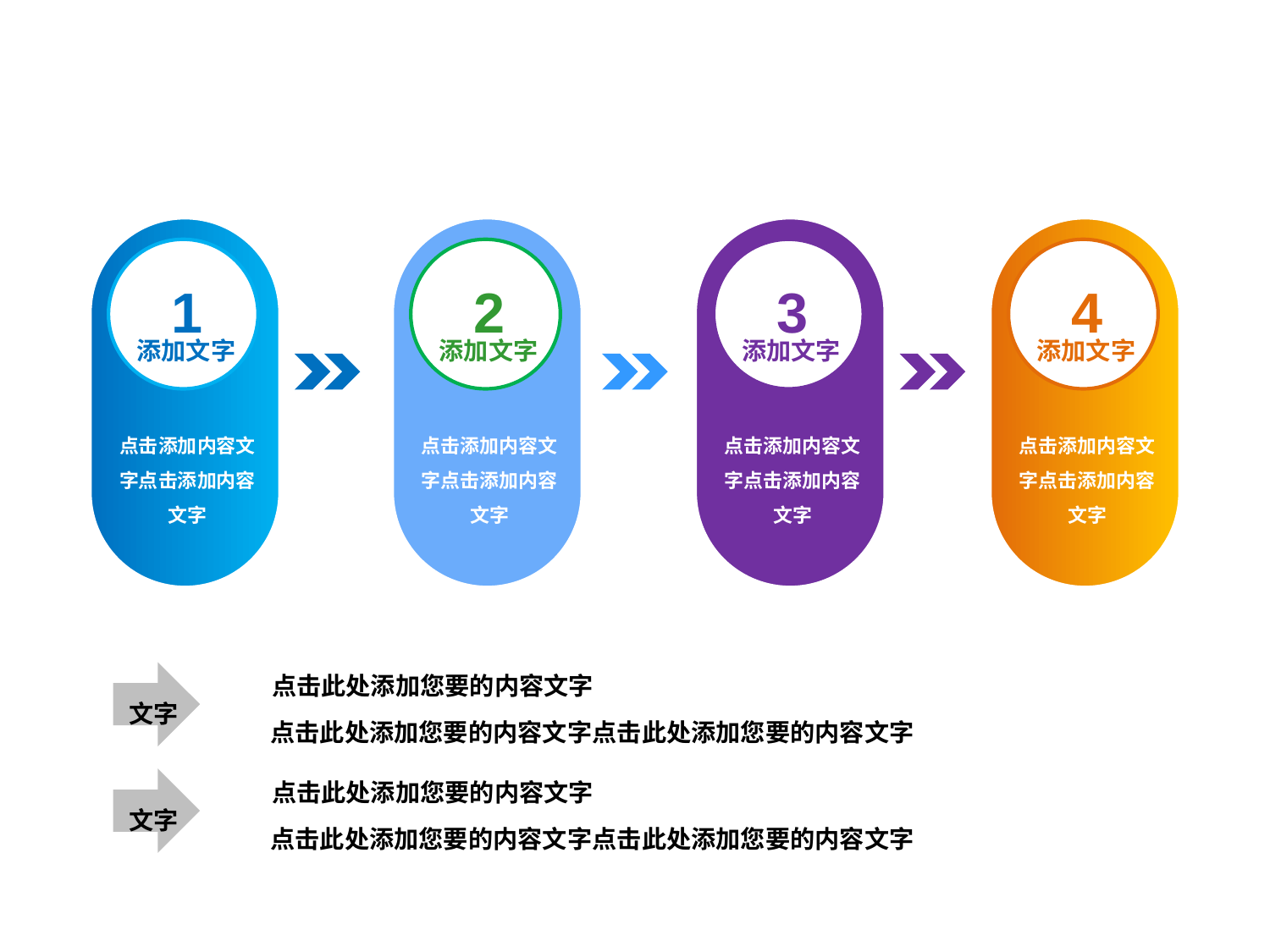

单击增加标题内容
1

添加文字
点击添加内容文字点击添加内容文字
2

添加文字
点击添加内容文字点击添加内容文字
3

添加文字
点击添加内容文字点击添加内容文字
4

添加文字
点击添加内容文字点击添加内容文字

点击此处添加您要的内容文字

文字
点击此处添加您要的内容文字点击此处添加您要的内容文字
点击此处添加您要的内容文字

文字
点击此处添加您要的内容文字点击此处添加您要的内容文字